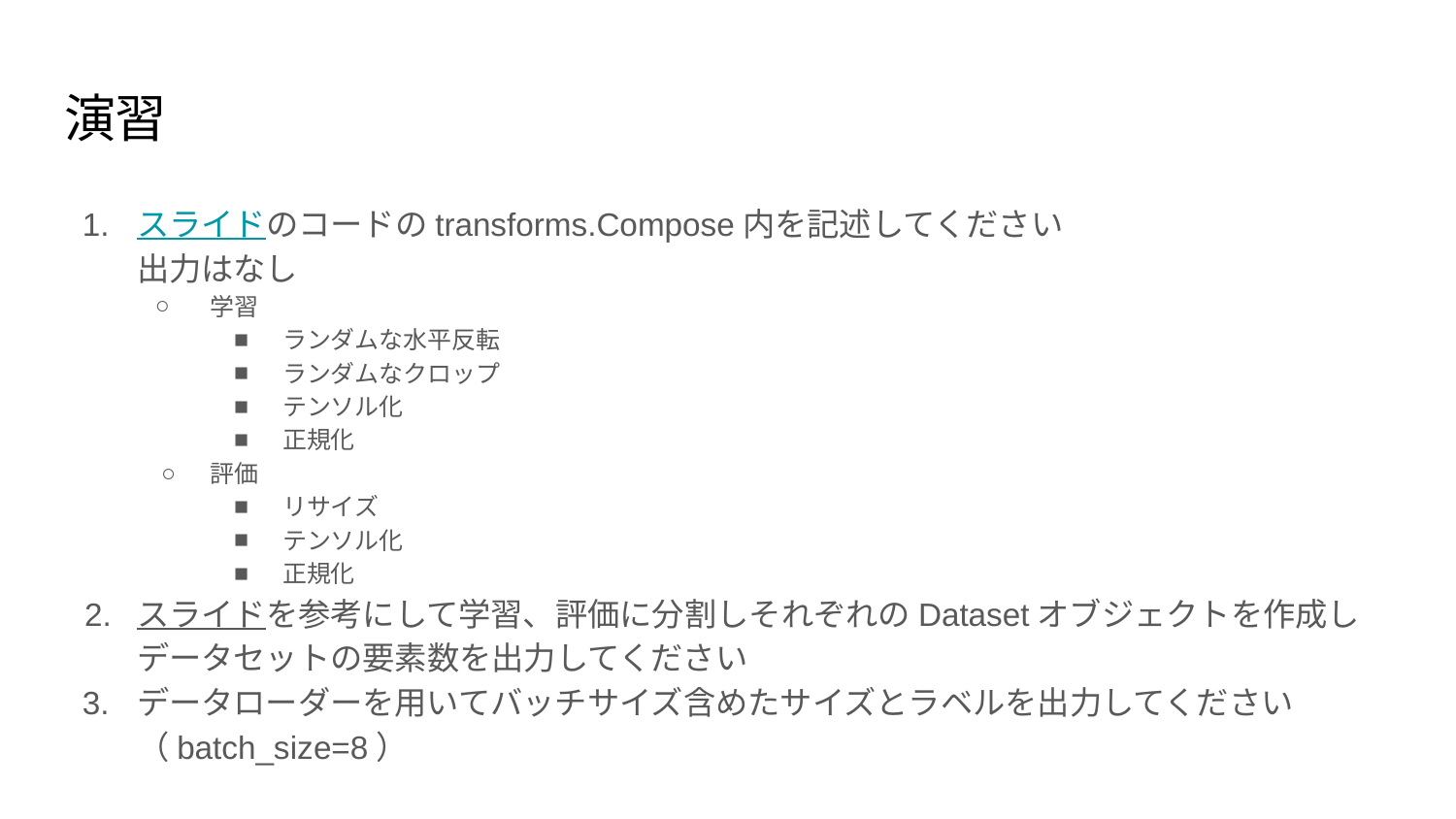

# 演習
スライドのコードのtransforms.Compose内を記述してください
出力はなし
学習
ランダムな水平反転
ランダムなクロップ
テンソル化
正規化
評価
リサイズ
テンソル化
正規化
スライドを参考にして学習、評価に分割しそれぞれのDatasetオブジェクトを作成しデータセットの要素数を出力してください
データローダーを用いてバッチサイズ含めたサイズとラベルを出力してください
（batch_size=8）